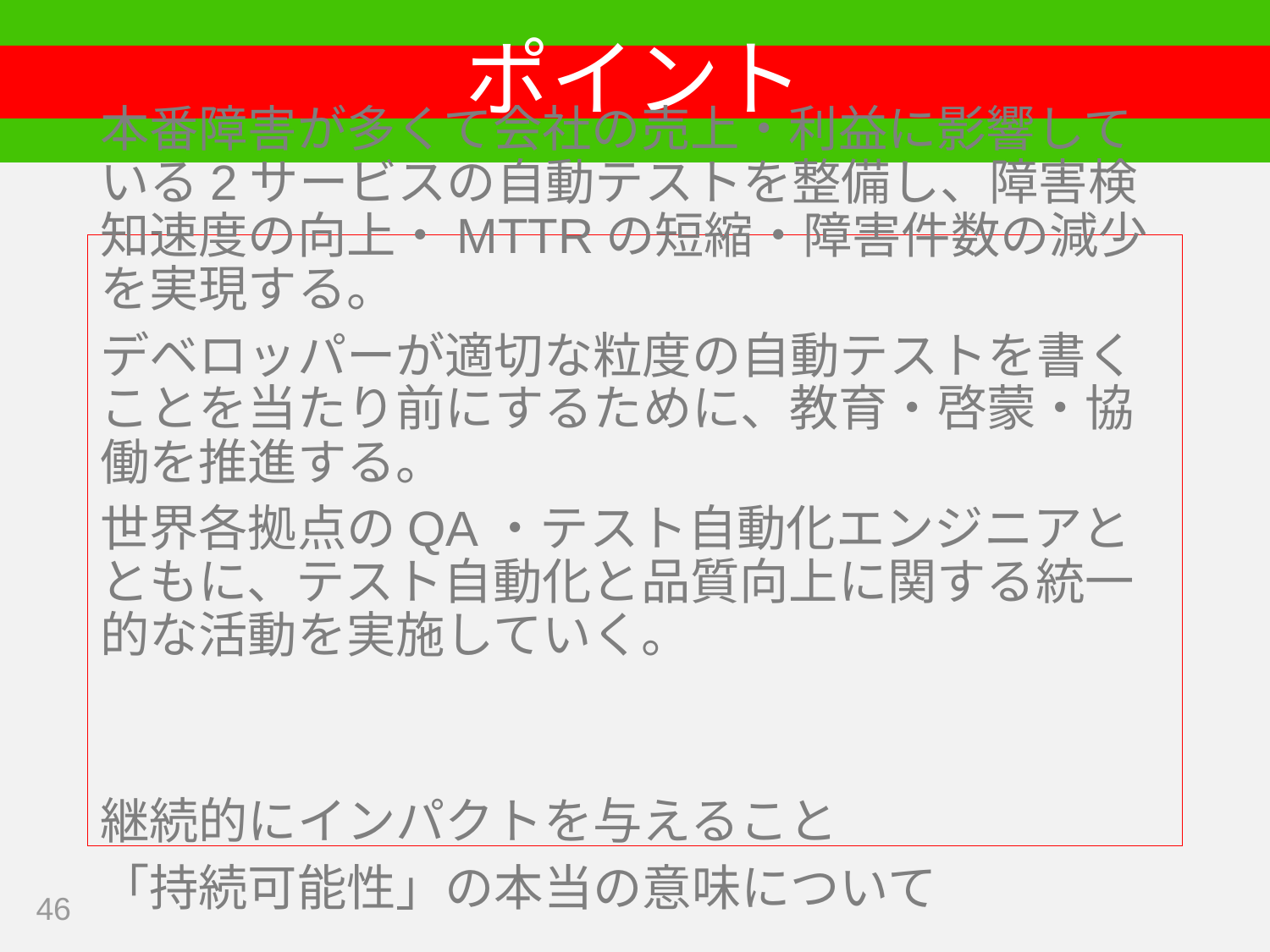

# ポイント
本番障害が多くて会社の売上・利益に影響している2サービスの自動テストを整備し、障害検知速度の向上・MTTRの短縮・障害件数の減少を実現する。
デベロッパーが適切な粒度の自動テストを書くことを当たり前にするために、教育・啓蒙・協働を推進する。
世界各拠点のQA・テスト自動化エンジニアとともに、テスト自動化と品質向上に関する統一的な活動を実施していく。

継続的にインパクトを与えること
「持続可能性」の本当の意味について

46